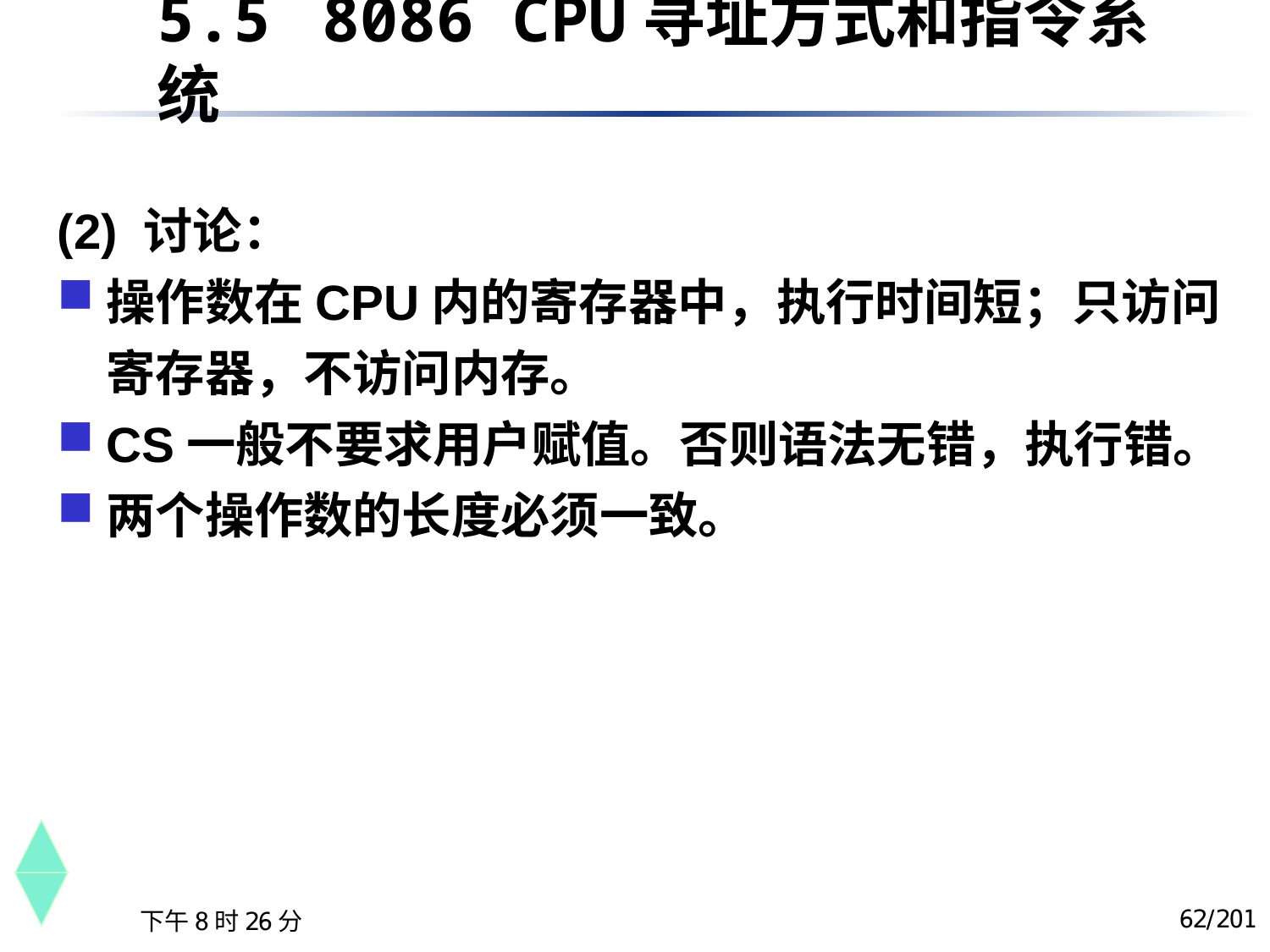

5.5	 8086 CPU寻址方式和指令系统
(2) 讨论：
操作数在CPU内的寄存器中，执行时间短；只访问寄存器，不访问内存。
CS一般不要求用户赋值。否则语法无错，执行错。
两个操作数的长度必须一致。
62/201
下午8时26分